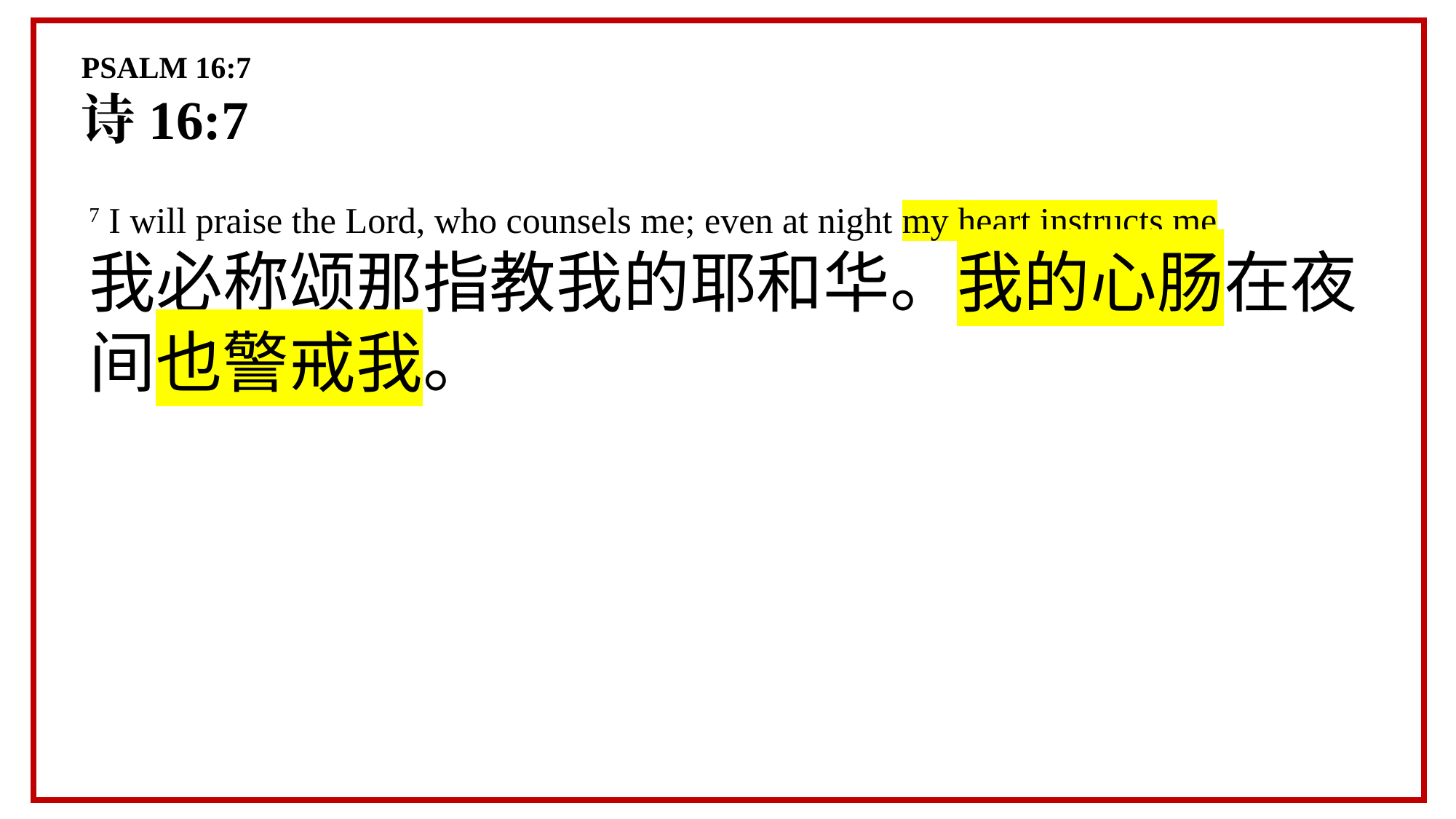

PSALM 16:7
诗16:7
7 I will praise the Lord, who counsels me; even at night my heart instructs me.
我必称颂那指教我的耶和华。我的心肠在夜间也警戒我。